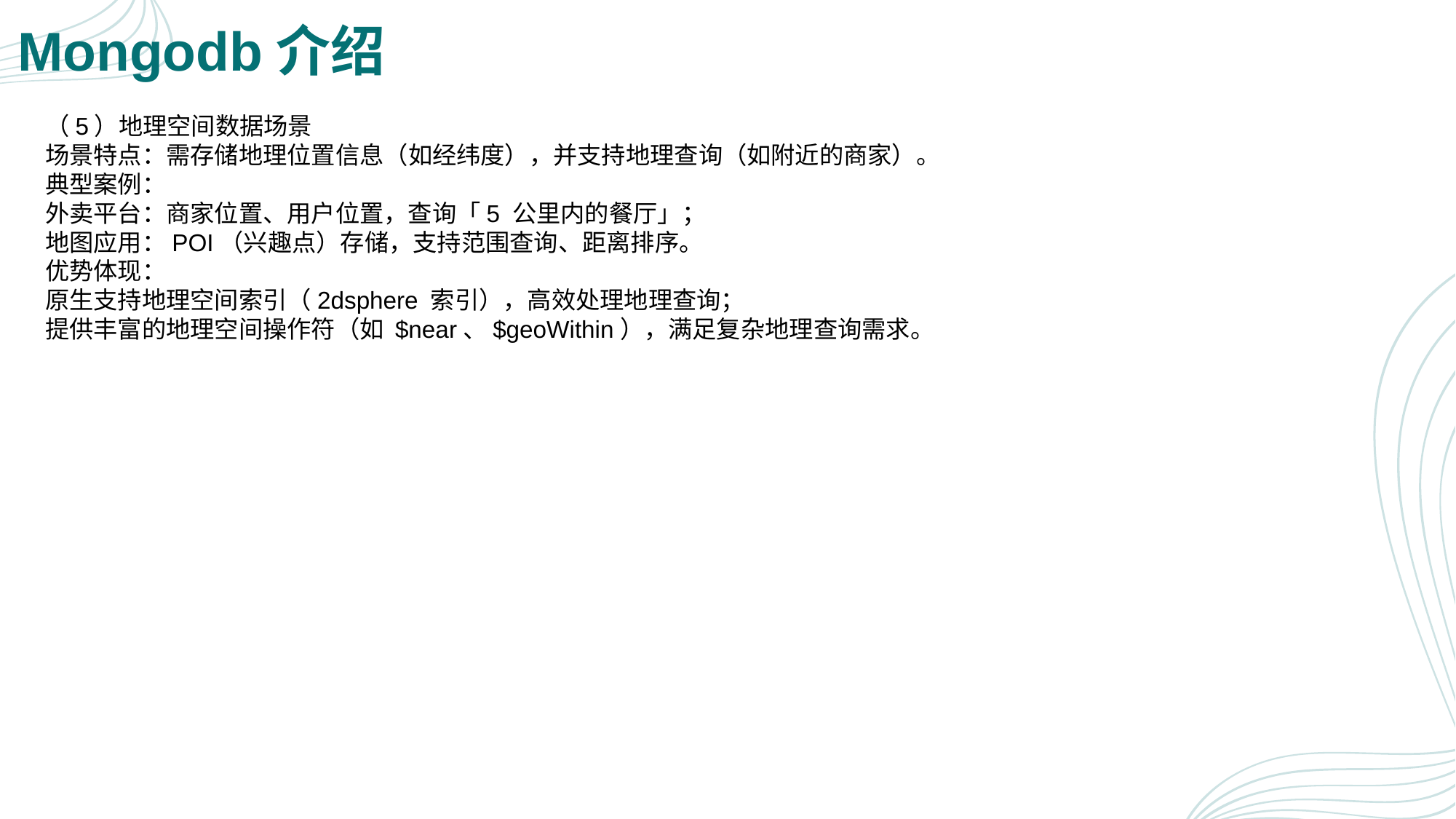

# Mongodb介绍
（5）地理空间数据场景
场景特点：需存储地理位置信息（如经纬度），并支持地理查询（如附近的商家）。
典型案例：
外卖平台：商家位置、用户位置，查询「5 公里内的餐厅」；
地图应用：POI（兴趣点）存储，支持范围查询、距离排序。
优势体现：
原生支持地理空间索引（2dsphere 索引），高效处理地理查询；
提供丰富的地理空间操作符（如 $near、$geoWithin），满足复杂地理查询需求。